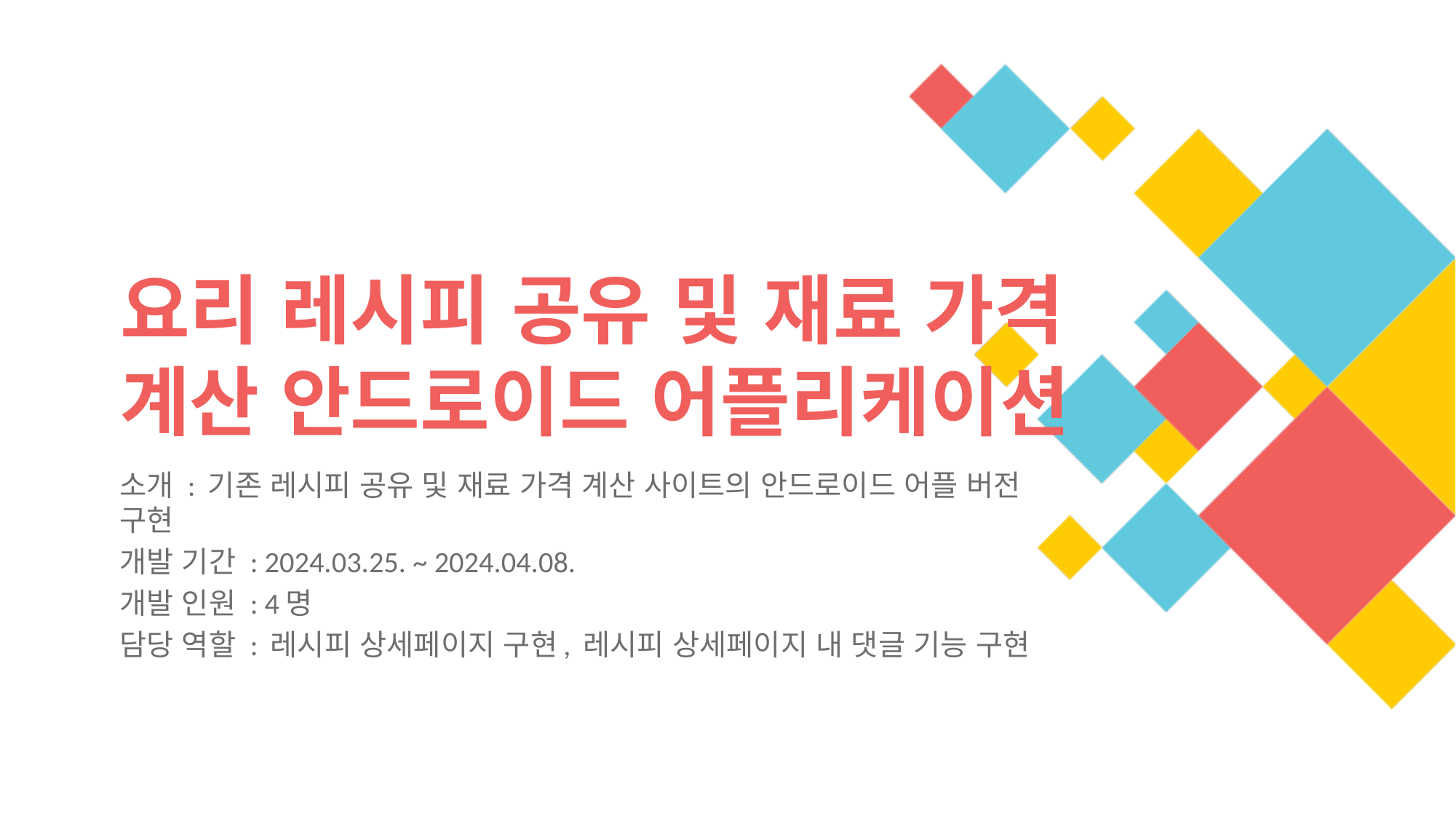

# 요리 레시피 공유 및 재료 가격 계산 안드로이드 어플리케이션
소개 : 기존 레시피 공유 및 재료 가격 계산 사이트의 안드로이드 어플 버전 구현
개발 기간 : 2024.03.25. ~ 2024.04.08.
개발 인원 : 4명
담당 역할 : 레시피 상세페이지 구현, 레시피 상세페이지 내 댓글 기능 구현